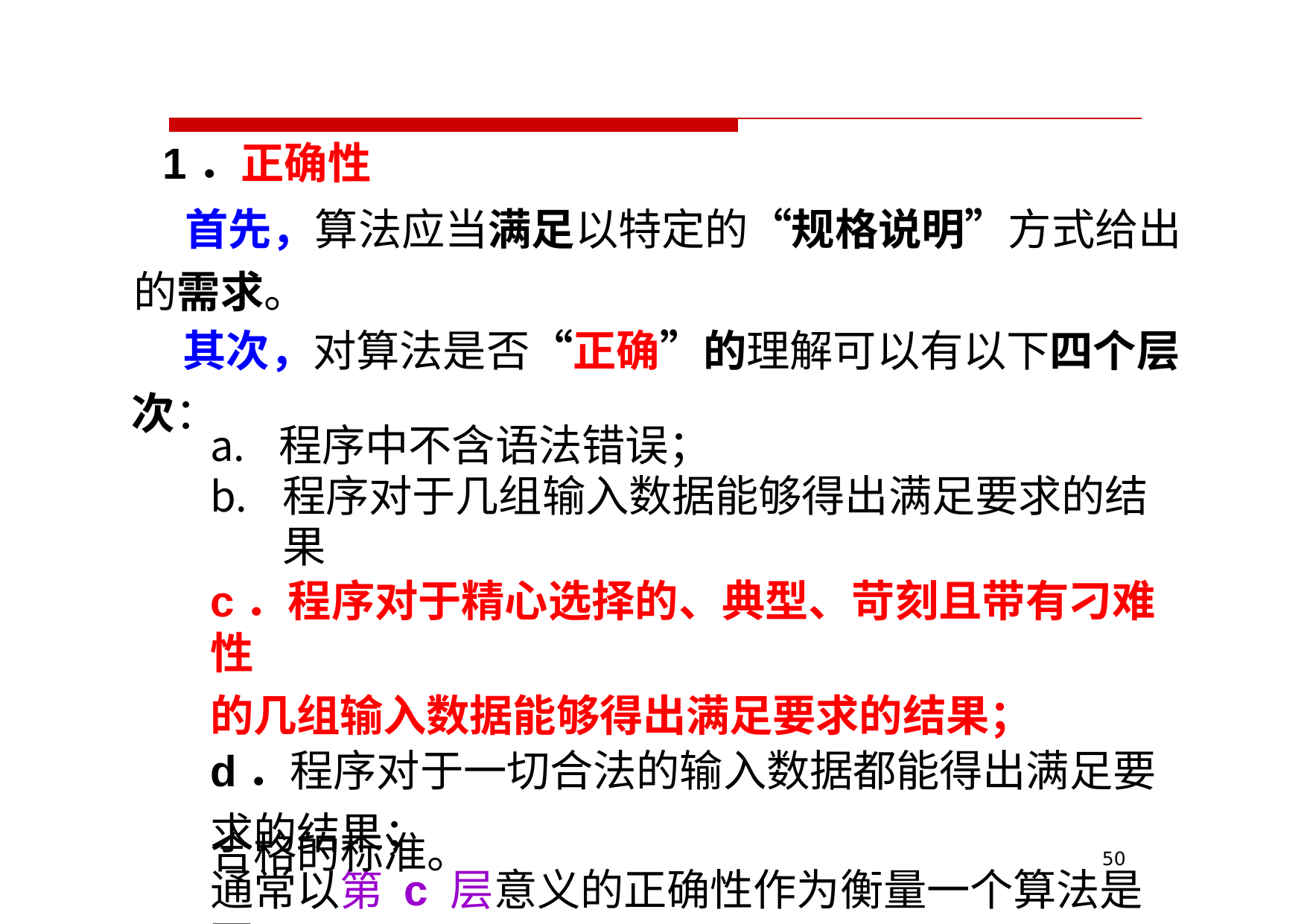

# 1．正确性
首先，算法应当满足以特定的“规格说明”方式给出 的需求。
其次，对算法是否“正确”的理解可以有以下四个层 次：
程序中不含语法错误；
程序对于几组输入数据能够得出满足要求的结果
c．程序对于精心选择的、典型、苛刻且带有刁难性
的几组输入数据能够得出满足要求的结果；
d．程序对于一切合法的输入数据都能得出满足要
求的结果；
通常以第 c 层意义的正确性作为衡量一个算法是否
合格的标准。
50